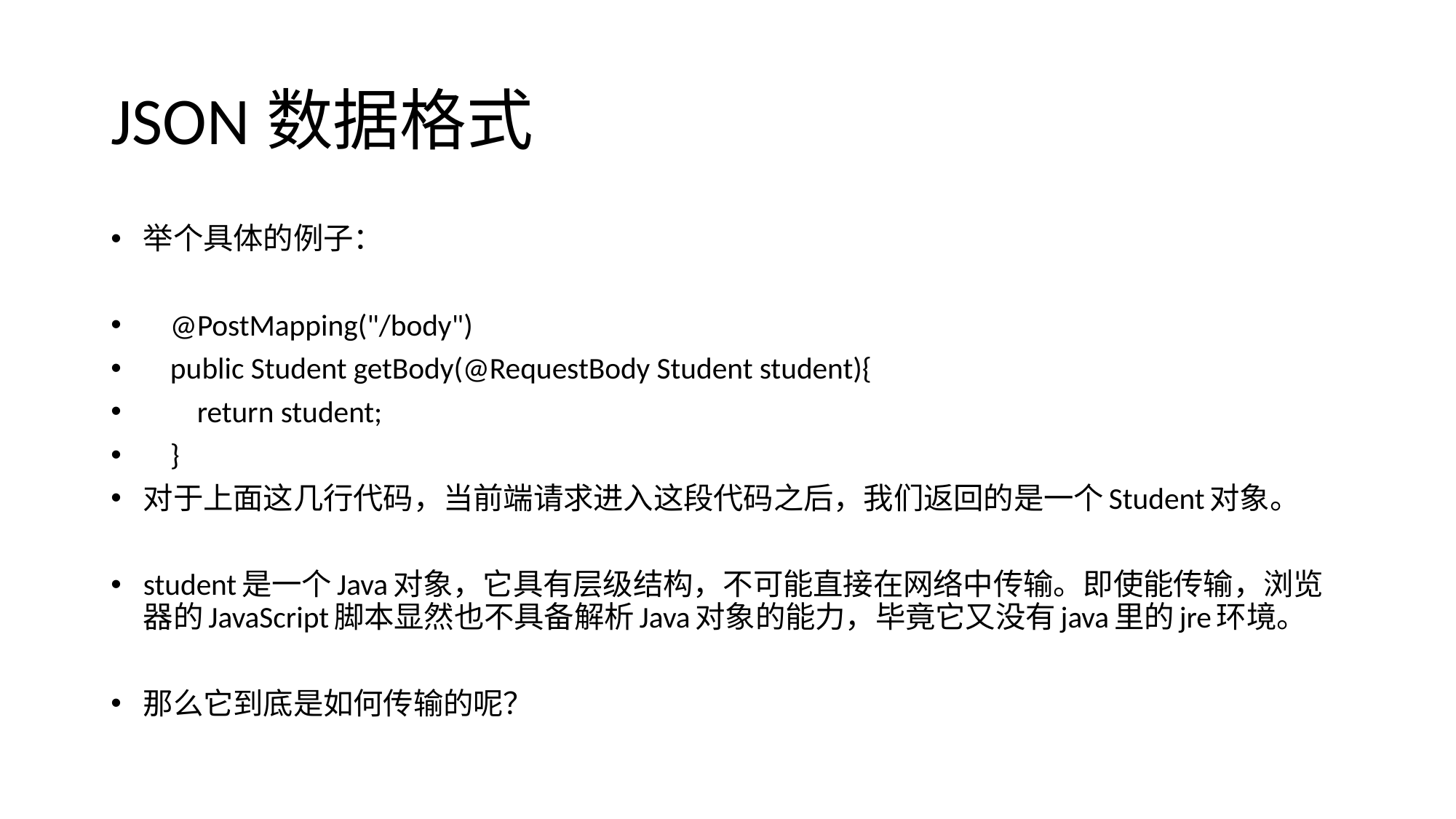

# JSON数据格式
举个具体的例子：

    @PostMapping("/body")
    public Student getBody(@RequestBody Student student){
        return student;
    }
对于上面这几行代码，当前端请求进入这段代码之后，我们返回的是一个Student对象。

student是一个Java对象，它具有层级结构，不可能直接在网络中传输。即使能传输，浏览器的JavaScript脚本显然也不具备解析Java对象的能力，毕竟它又没有java里的jre环境。

那么它到底是如何传输的呢？